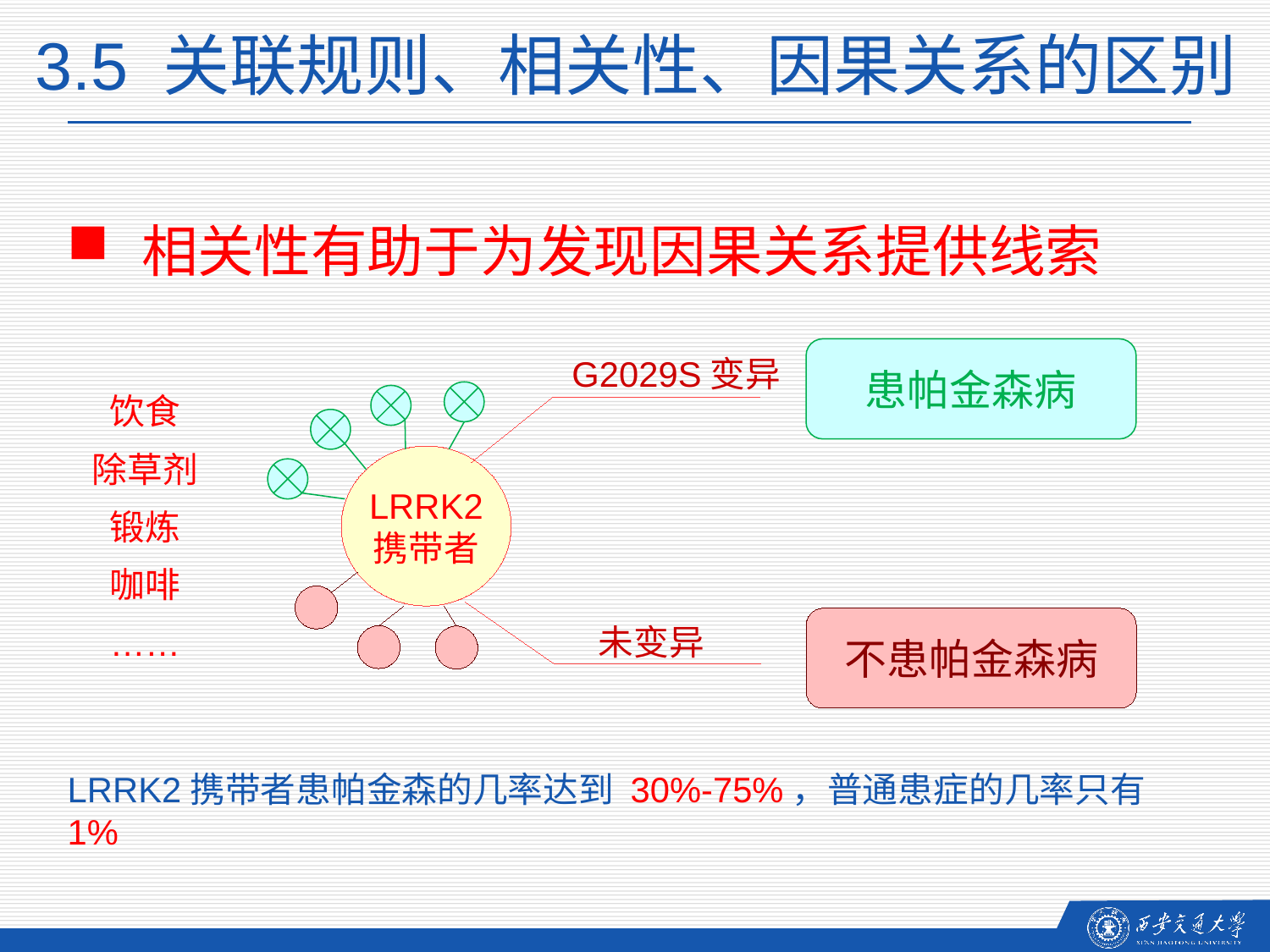

3.5 关联规则、相关性、因果关系的区别
 相关性有助于为发现因果关系提供线索
患帕金森病
G2029S变异
饮食
除草剂
锻炼
咖啡
……

LRRK2
携带者

不患帕金森病
未变异

LRRK2携带者患帕金森的几率达到 30%-75%，普通患症的几率只有1%